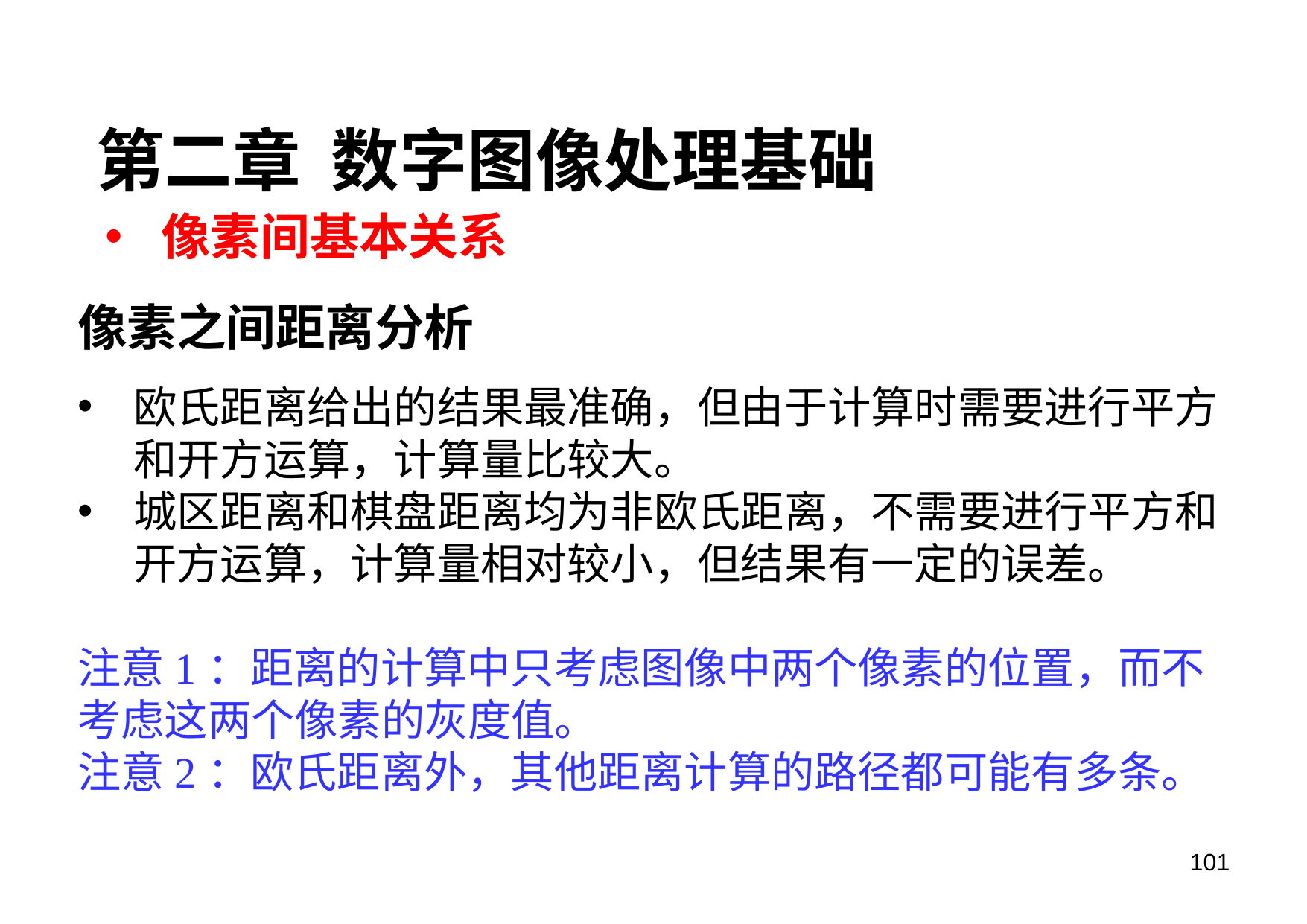

第二章  数字图像处理基础
像素间基本关系
像素之间距离分析
欧氏距离给出的结果最准确，但由于计算时需要进行平方和开方运算，计算量比较大。
城区距离和棋盘距离均为非欧氏距离，不需要进行平方和开方运算，计算量相对较小，但结果有一定的误差。

注意1：距离的计算中只考虑图像中两个像素的位置，而不考虑这两个像素的灰度值。
注意2：欧氏距离外，其他距离计算的路径都可能有多条。
101